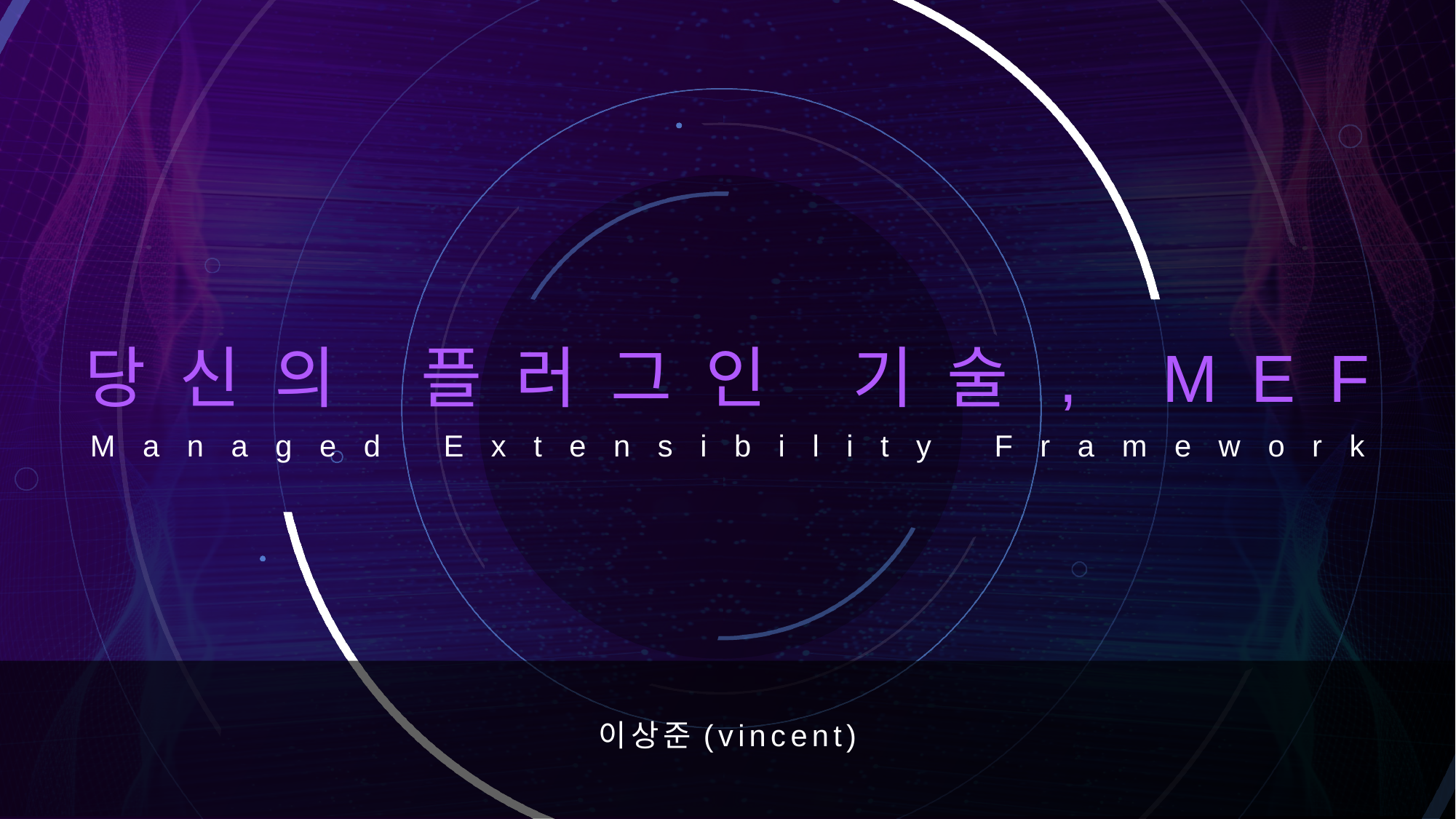

# 당신의 플러그인 기술, MEF
Managed Extensibility Framework
이상준(vincent)